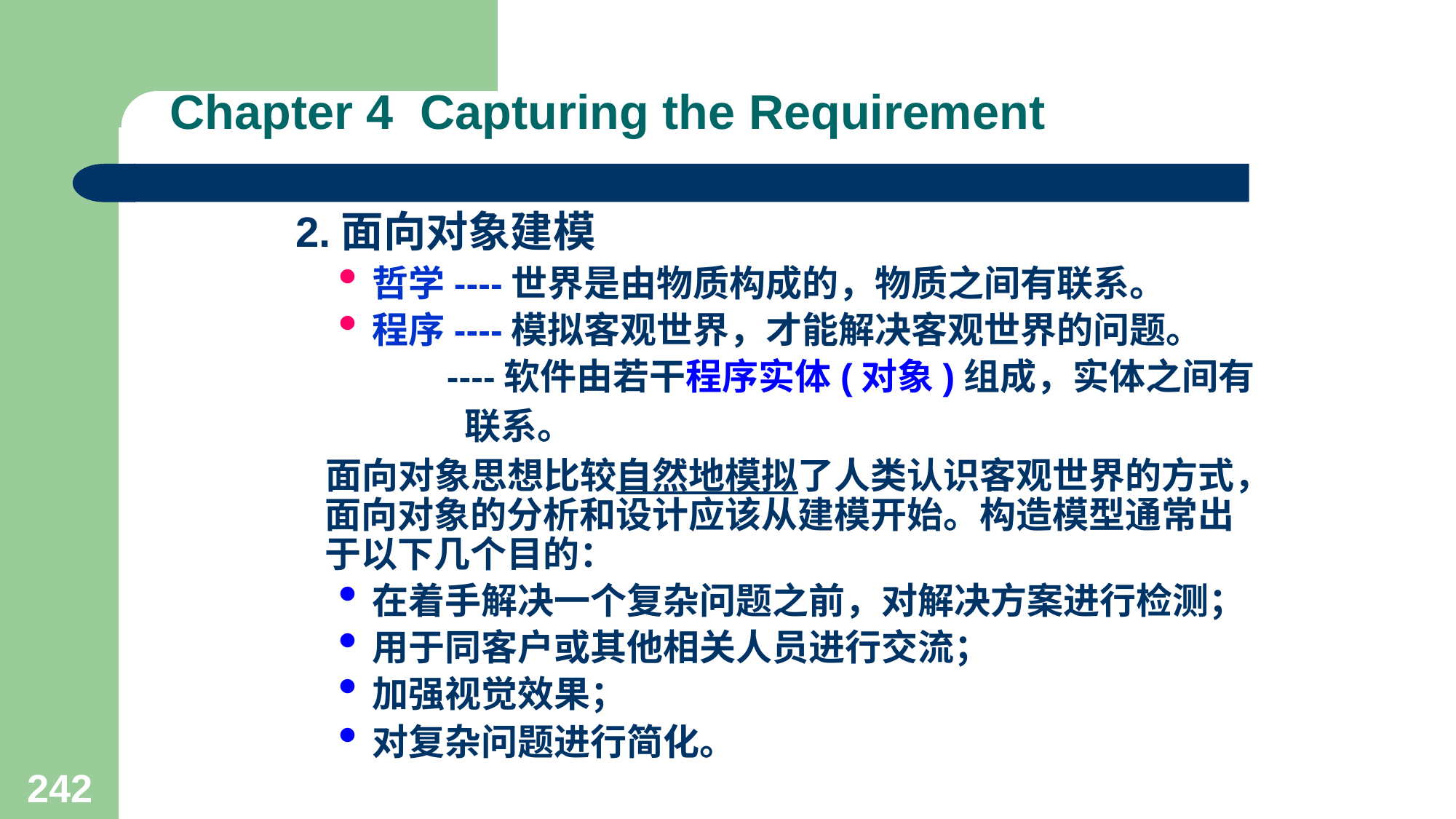

# Chapter 4  Capturing the Requirement

 2.面向对象建模
哲学----世界是由物质构成的，物质之间有联系。
程序----模拟客观世界，才能解决客观世界的问题。
                ----软件由若干程序实体(对象)组成，实体之间有
                     联系。
    面向对象思想比较自然地模拟了人类认识客观世界的方式，面向对象的分析和设计应该从建模开始。构造模型通常出于以下几个目的：
在着手解决一个复杂问题之前，对解决方案进行检测；
用于同客户或其他相关人员进行交流；
加强视觉效果；
对复杂问题进行简化。
242